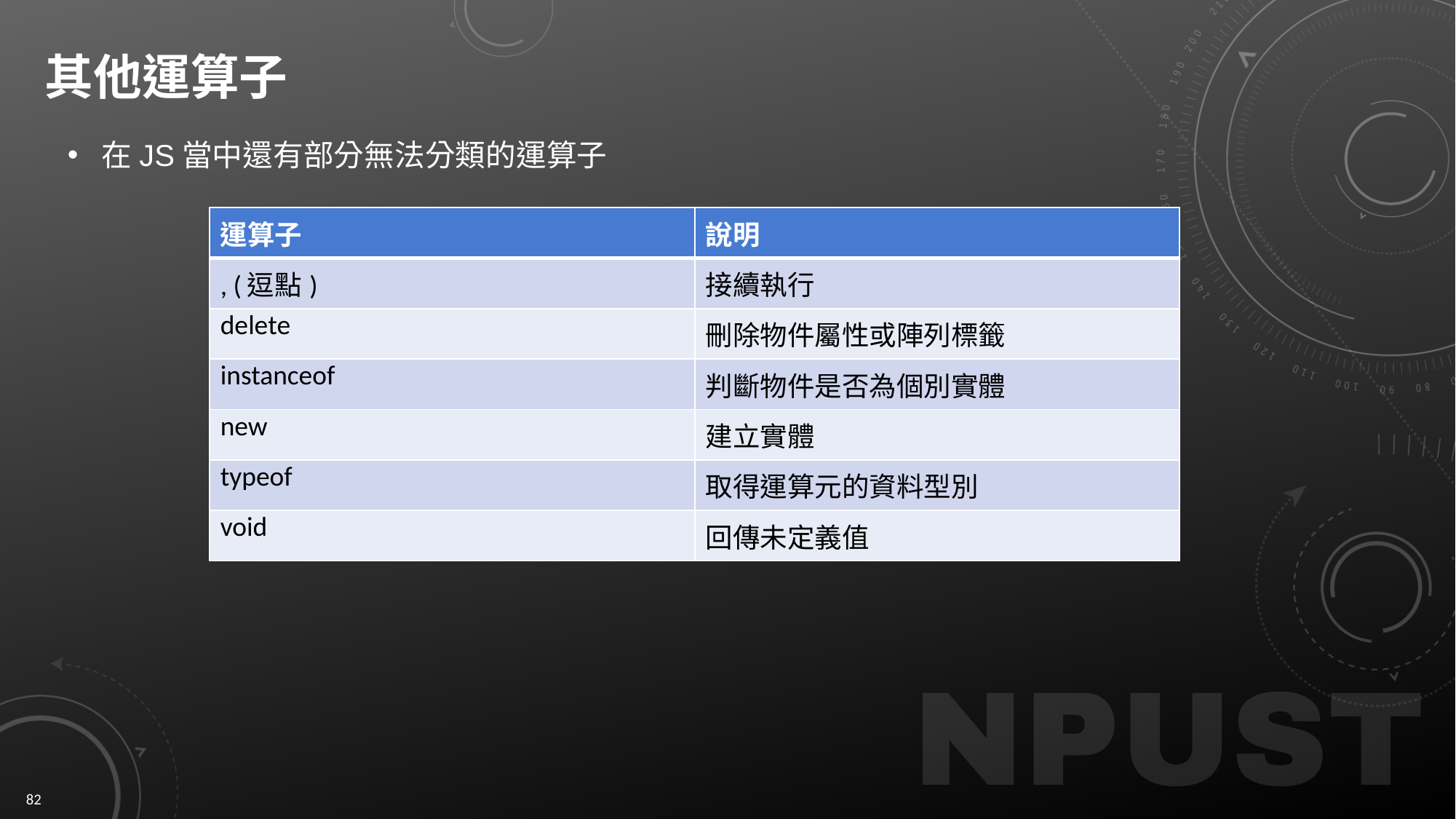

# 其他運算子
在JS當中還有部分無法分類的運算子
| 運算子 | 說明 |
| --- | --- |
| , (逗點) | 接續執行 |
| delete | 刪除物件屬性或陣列標籤 |
| instanceof | 判斷物件是否為個別實體 |
| new | 建立實體 |
| typeof | 取得運算元的資料型別 |
| void | 回傳未定義值 |